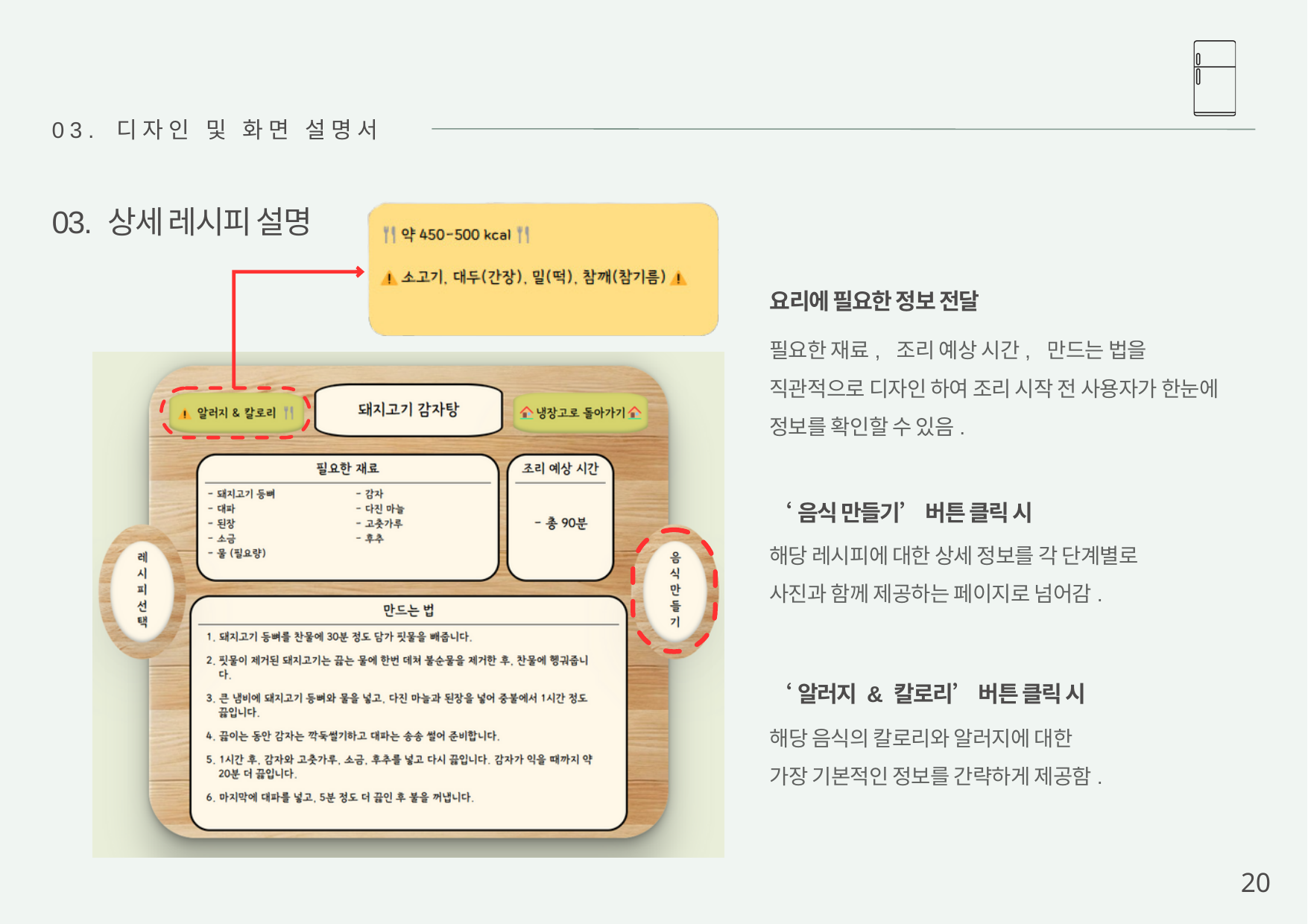

03. 디자인 및 화면 설명서

03. 상세 레시피 설명

요리에 필요한 정보 전달
필요한 재료,  조리 예상 시간,  만드는 법을
직관적으로 디자인 하여 조리 시작 전 사용자가 한눈에 정보를 확인할 수 있음.

‘음식 만들기’ 버튼 클릭 시
해당 레시피에 대한 상세 정보를 각 단계별로
사진과 함께 제공하는 페이지로 넘어감.

‘알러지 & 칼로리’ 버튼 클릭 시
해당 음식의 칼로리와 알러지에 대한
가장 기본적인 정보를 간략하게 제공함.
20